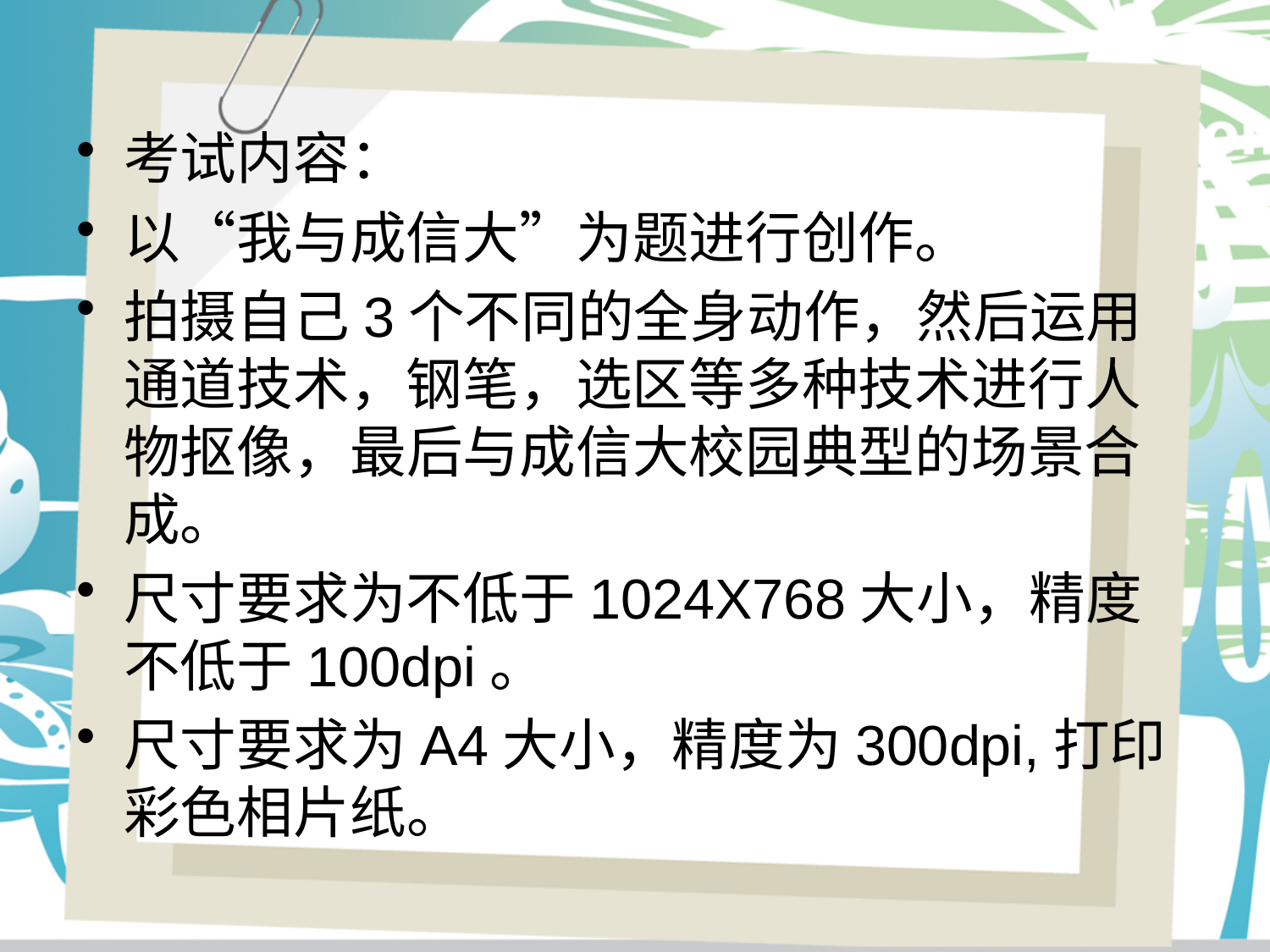

考试内容：
以“我与成信大”为题进行创作。
拍摄自己3个不同的全身动作，然后运用通道技术，钢笔，选区等多种技术进行人物抠像，最后与成信大校园典型的场景合成。
尺寸要求为不低于1024X768大小，精度不低于100dpi。
尺寸要求为A4大小，精度为300dpi,打印彩色相片纸。